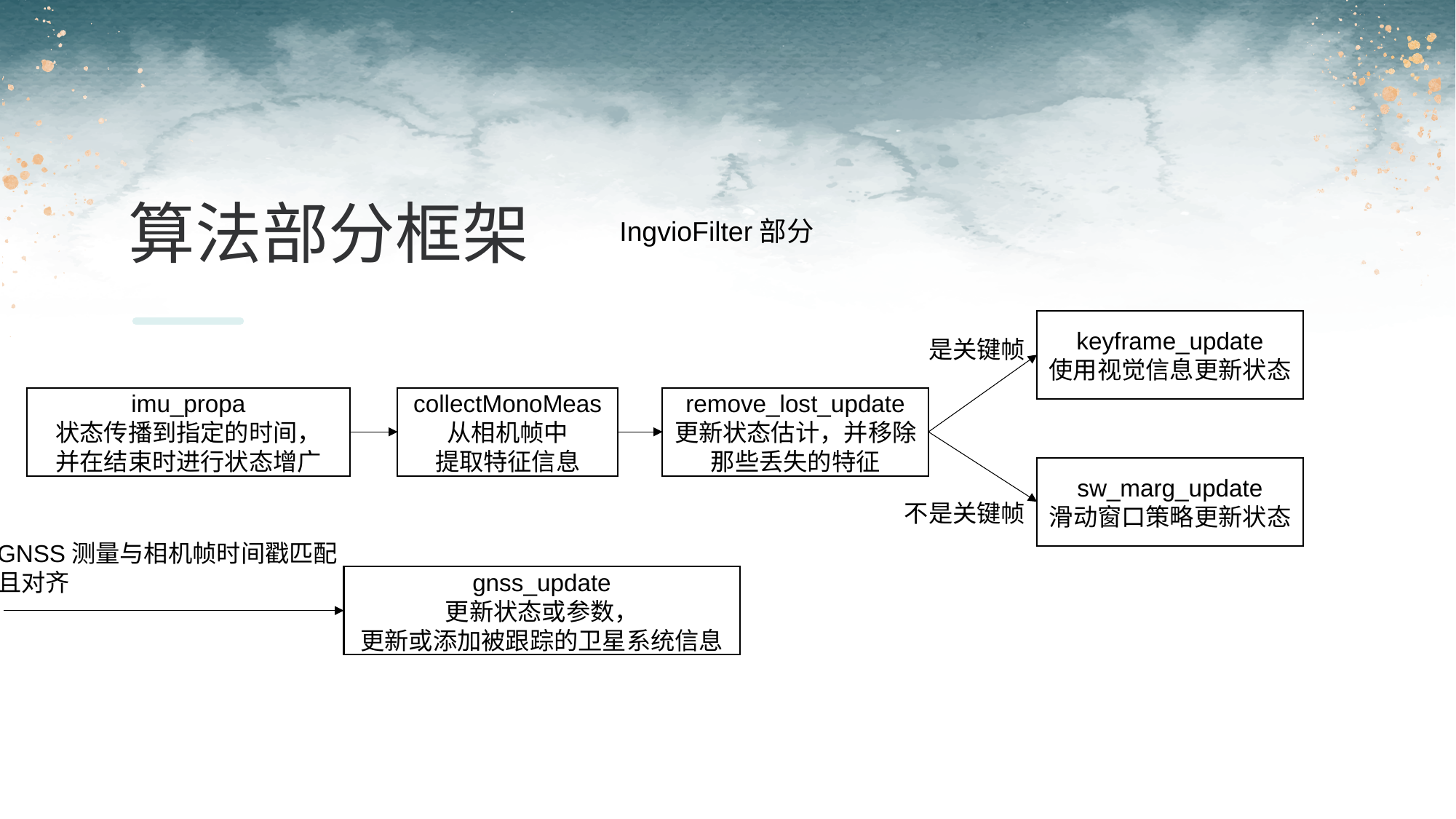

算法部分框架
IngvioFilter部分
keyframe_update
使用视觉信息更新状态
是关键帧
imu_propa
状态传播到指定的时间，
并在结束时进行状态增广
collectMonoMeas
从相机帧中
提取特征信息
remove_lost_update
更新状态估计，并移除那些丢失的特征
sw_marg_update
滑动窗口策略更新状态
不是关键帧
GNSS测量与相机帧时间戳匹配
且对齐
gnss_update
更新状态或参数，
更新或添加被跟踪的卫星系统信息